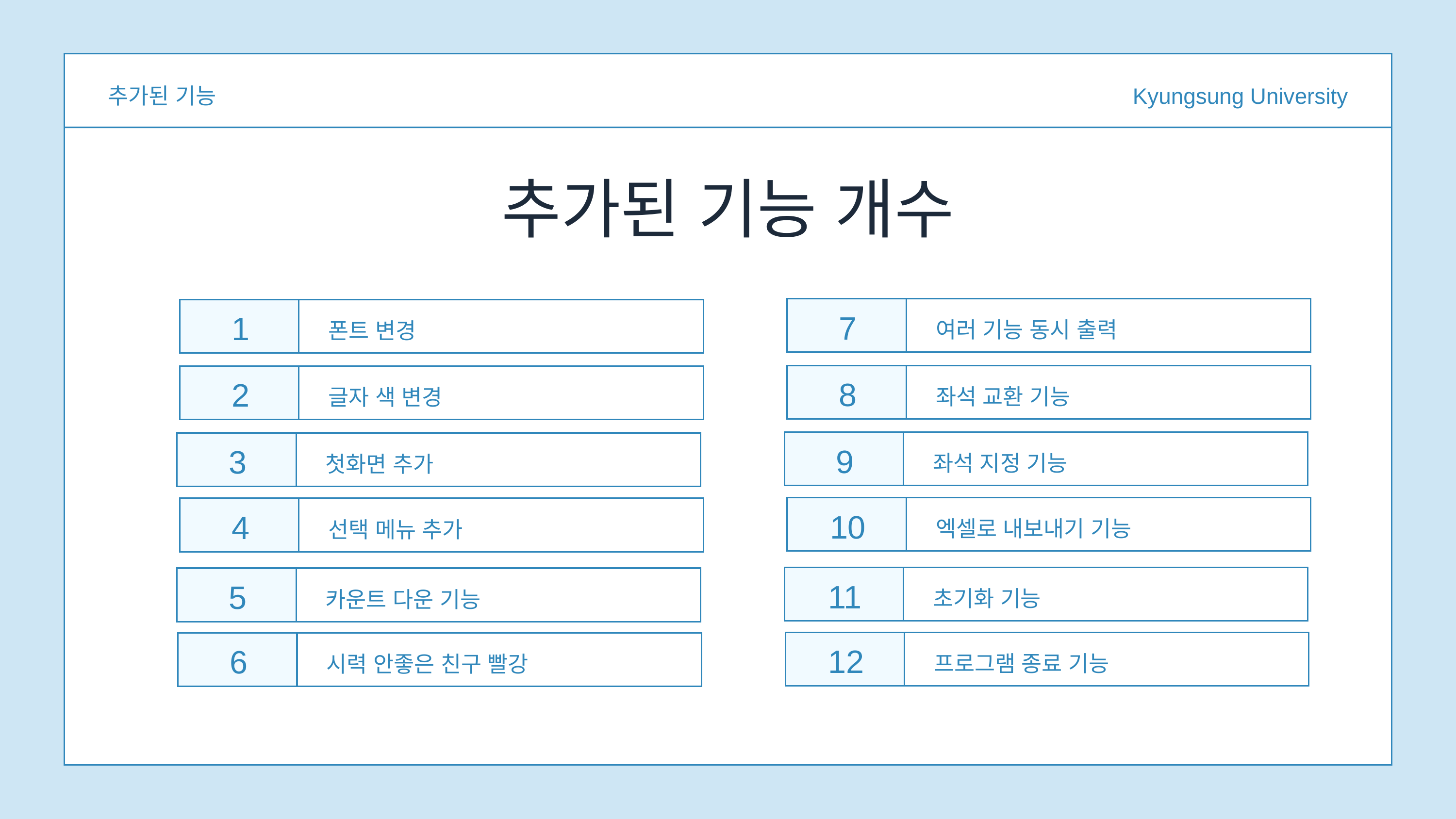

추가된 기능
Kyungsung University

추가된 기능 개수

여러 기능 동시 출력
7

폰트 변경
1

좌석 교환 기능
8

글자 색 변경
2

좌석 지정 기능
9

첫화면 추가
3

엑셀로 내보내기 기능
10

선택 메뉴 추가
4

초기화 기능
11

카운트 다운 기능
5

프로그램 종료 기능
12

시력 안좋은 친구 빨강
6